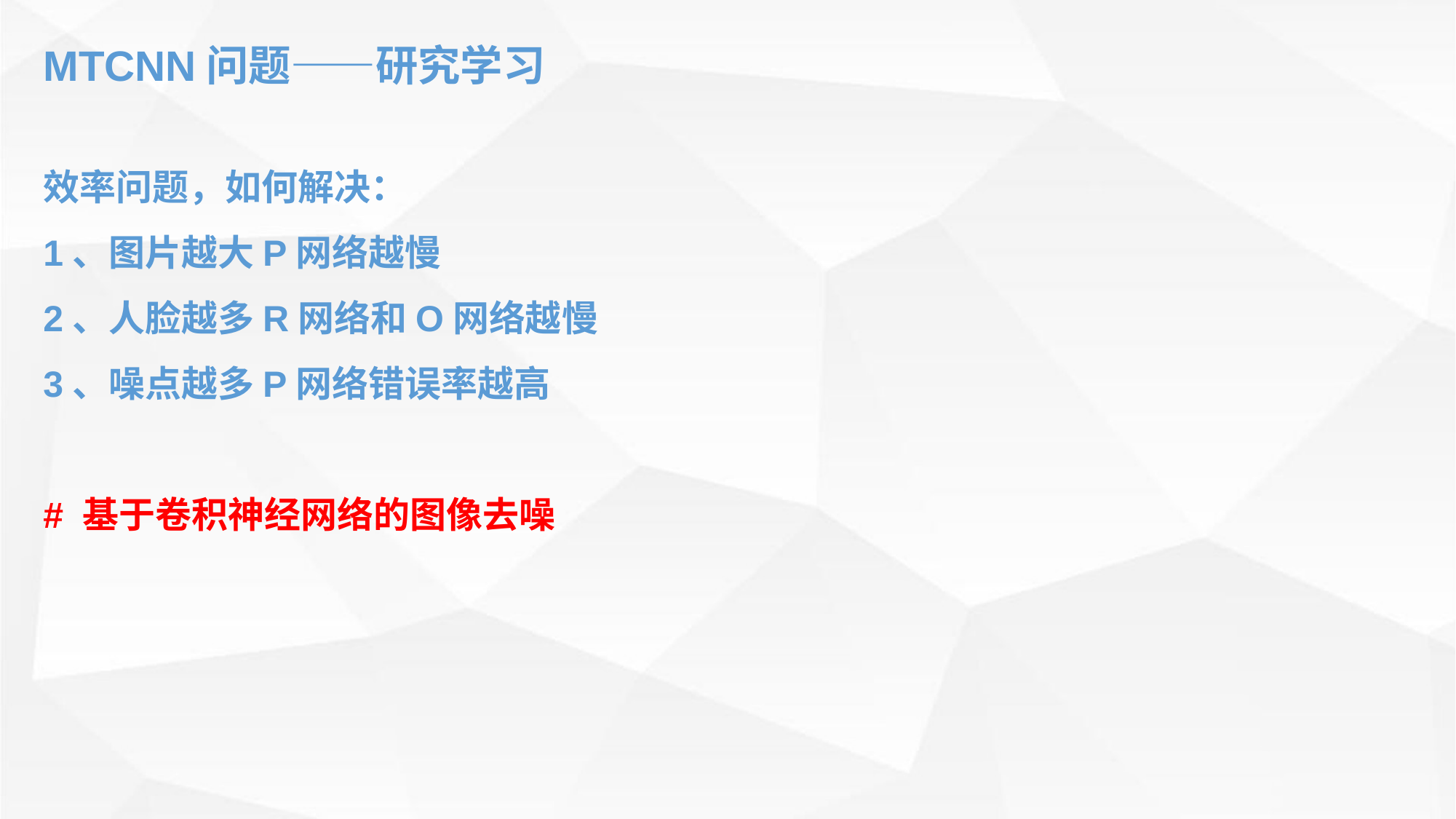

MTCNN问题——研究学习
效率问题，如何解决：
1、图片越大P网络越慢
2、人脸越多R网络和O网络越慢
3、噪点越多P网络错误率越高

# 基于卷积神经网络的图像去噪